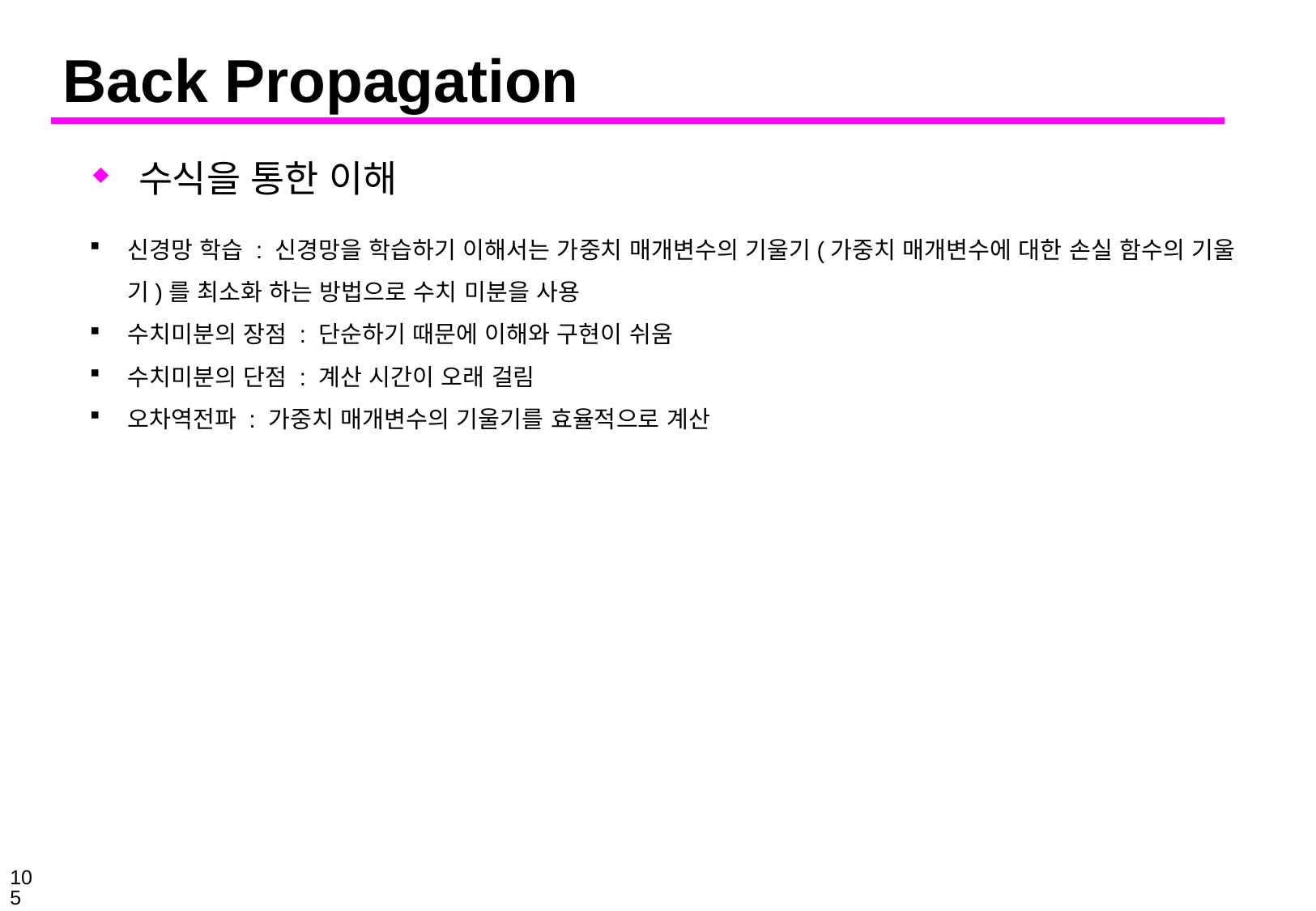

# Back Propagation
수식을 통한 이해
신경망 학습 : 신경망을 학습하기 이해서는 가중치 매개변수의 기울기(가중치 매개변수에 대한 손실 함수의 기울기)를 최소화 하는 방법으로 수치 미분을 사용
수치미분의 장점 : 단순하기 때문에 이해와 구현이 쉬움
수치미분의 단점 : 계산 시간이 오래 걸림
오차역전파 : 가중치 매개변수의 기울기를 효율적으로 계산
105